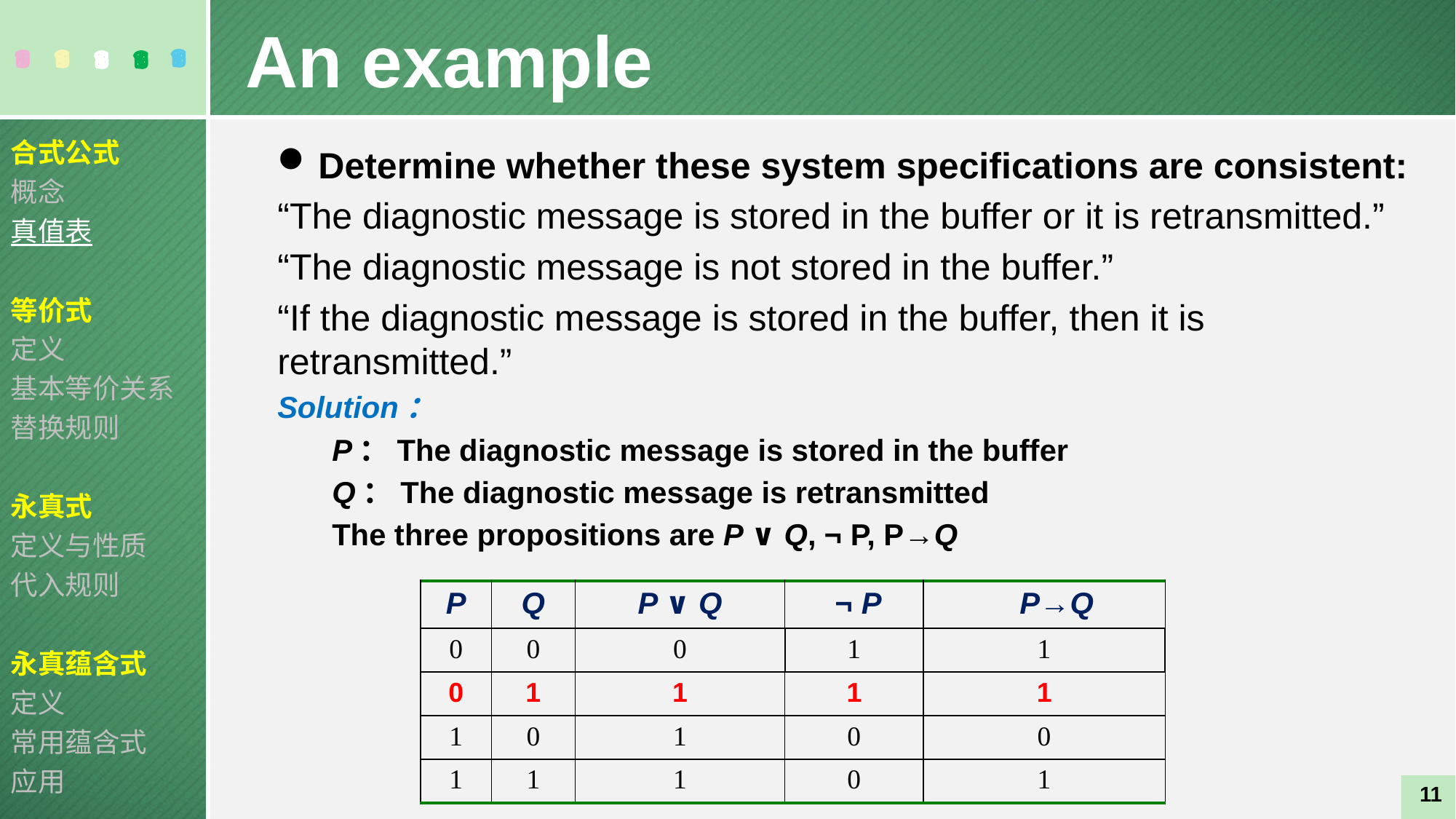

An example

合式公式
概念
真值表

等价式
定义
基本等价关系
替换规则

永真式
定义与性质
代入规则

永真蕴含式
定义
常用蕴含式
应用
Determine whether these system specifications are consistent:
“The diagnostic message is stored in the buffer or it is retransmitted.”
“The diagnostic message is not stored in the buffer.”
“If the diagnostic message is stored in the buffer, then it is retransmitted.”
Solution：
P：The diagnostic message is stored in the buffer
Q：The diagnostic message is retransmitted
The three propositions are P ∨ Q, ¬ P, P→Q

| P | Q | P ∨ Q | ¬ P | P→Q |
| --- | --- | --- | --- | --- |
| 0 | 0 | 0 | 1 | 1 |
| 0 | 1 | 1 | 1 | 1 |
| 1 | 0 | 1 | 0 | 0 |
| 1 | 1 | 1 | 0 | 1 |
11